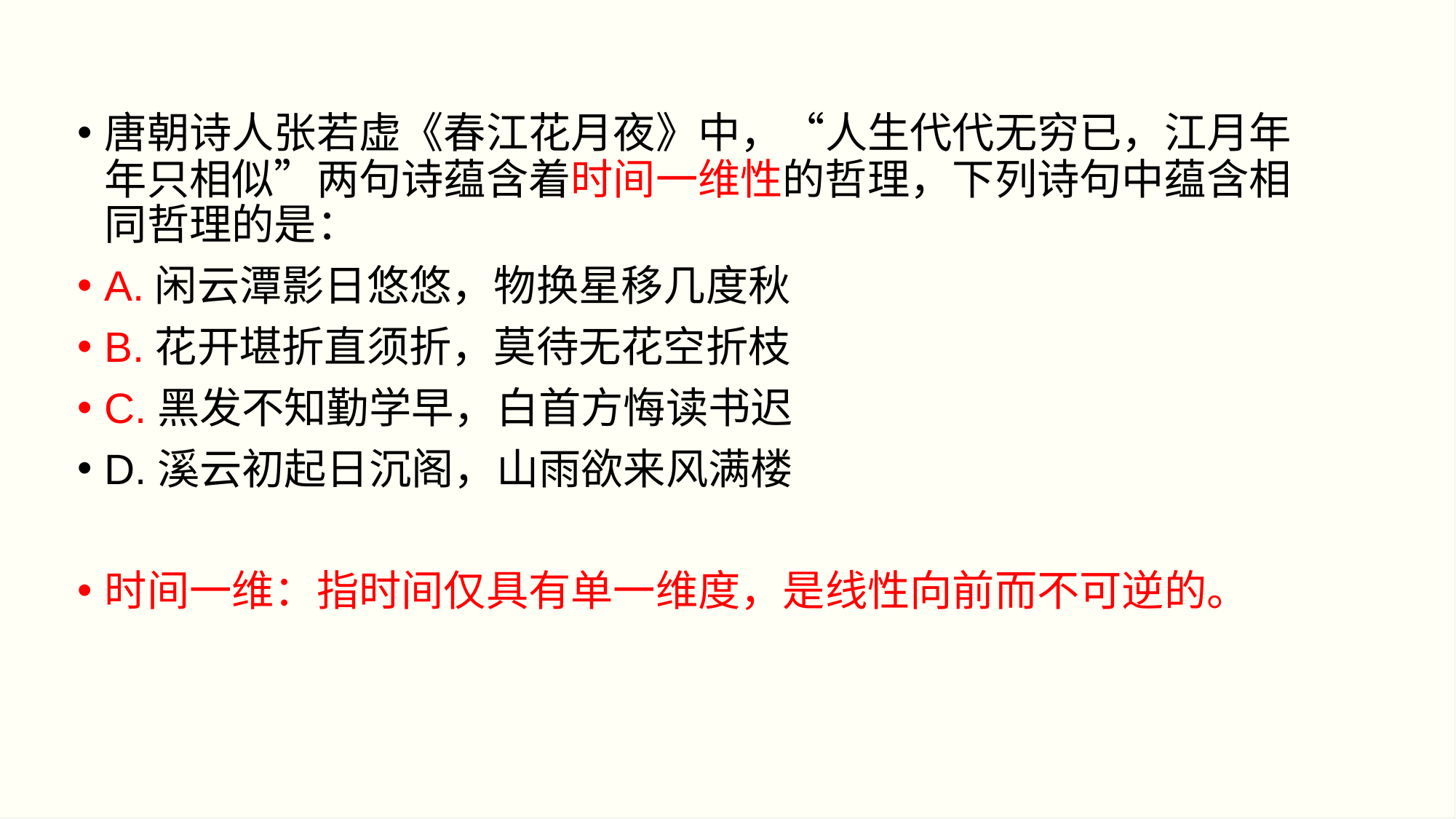

唐朝诗人张若虚《春江花月夜》中，“人生代代无穷已，江月年年只相似”两句诗蕴含着时间一维性的哲理，下列诗句中蕴含相同哲理的是：
A.闲云潭影日悠悠，物换星移几度秋
B.花开堪折直须折，莫待无花空折枝
C.黑发不知勤学早，白首方悔读书迟
D.溪云初起日沉阁，山雨欲来风满楼

时间一维：指时间仅具有单一维度，是线性向前而不可逆的。